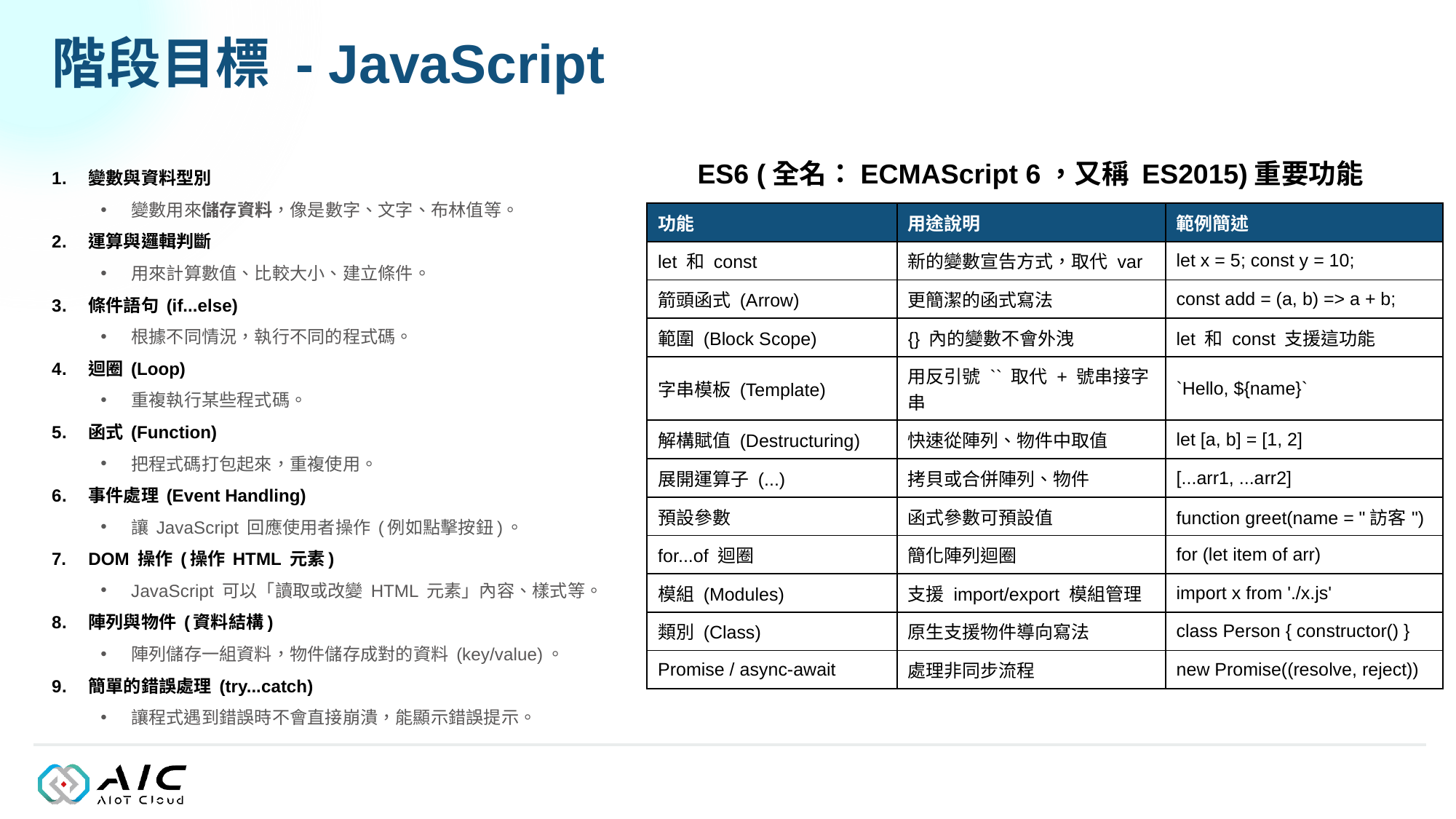

# 階段目標 - JavaScript
變數與資料型別
變數用來儲存資料，像是數字、文字、布林值等。
運算與邏輯判斷
用來計算數值、比較大小、建立條件。
條件語句 (if...else)
根據不同情況，執行不同的程式碼。
迴圈 (Loop)
重複執行某些程式碼。
函式 (Function)
把程式碼打包起來，重複使用。
事件處理 (Event Handling)
讓 JavaScript 回應使用者操作 (例如點擊按鈕)。
DOM 操作 (操作 HTML 元素)
JavaScript 可以「讀取或改變 HTML 元素」內容、樣式等。
陣列與物件 (資料結構)
陣列儲存一組資料，物件儲存成對的資料 (key/value)。
簡單的錯誤處理 (try...catch)
讓程式遇到錯誤時不會直接崩潰，能顯示錯誤提示。
ES6 (全名：ECMAScript 6，又稱 ES2015)重要功能
| 功能 | 用途說明 | 範例簡述 |
| --- | --- | --- |
| let 和 const | 新的變數宣告方式，取代 var | let x = 5; const y = 10; |
| 箭頭函式 (Arrow) | 更簡潔的函式寫法 | const add = (a, b) => a + b; |
| 範圍 (Block Scope) | {} 內的變數不會外洩 | let 和 const 支援這功能 |
| 字串模板 (Template) | 用反引號 `` 取代 + 號串接字串 | `Hello, ${name}` |
| 解構賦值 (Destructuring) | 快速從陣列、物件中取值 | let [a, b] = [1, 2] |
| 展開運算子 (...) | 拷貝或合併陣列、物件 | [...arr1, ...arr2] |
| 預設參數 | 函式參數可預設值 | function greet(name = "訪客") |
| for...of 迴圈 | 簡化陣列迴圈 | for (let item of arr) |
| 模組 (Modules) | 支援 import/export 模組管理 | import x from './x.js' |
| 類別 (Class) | 原生支援物件導向寫法 | class Person { constructor() } |
| Promise / async-await | 處理非同步流程 | new Promise((resolve, reject)) |